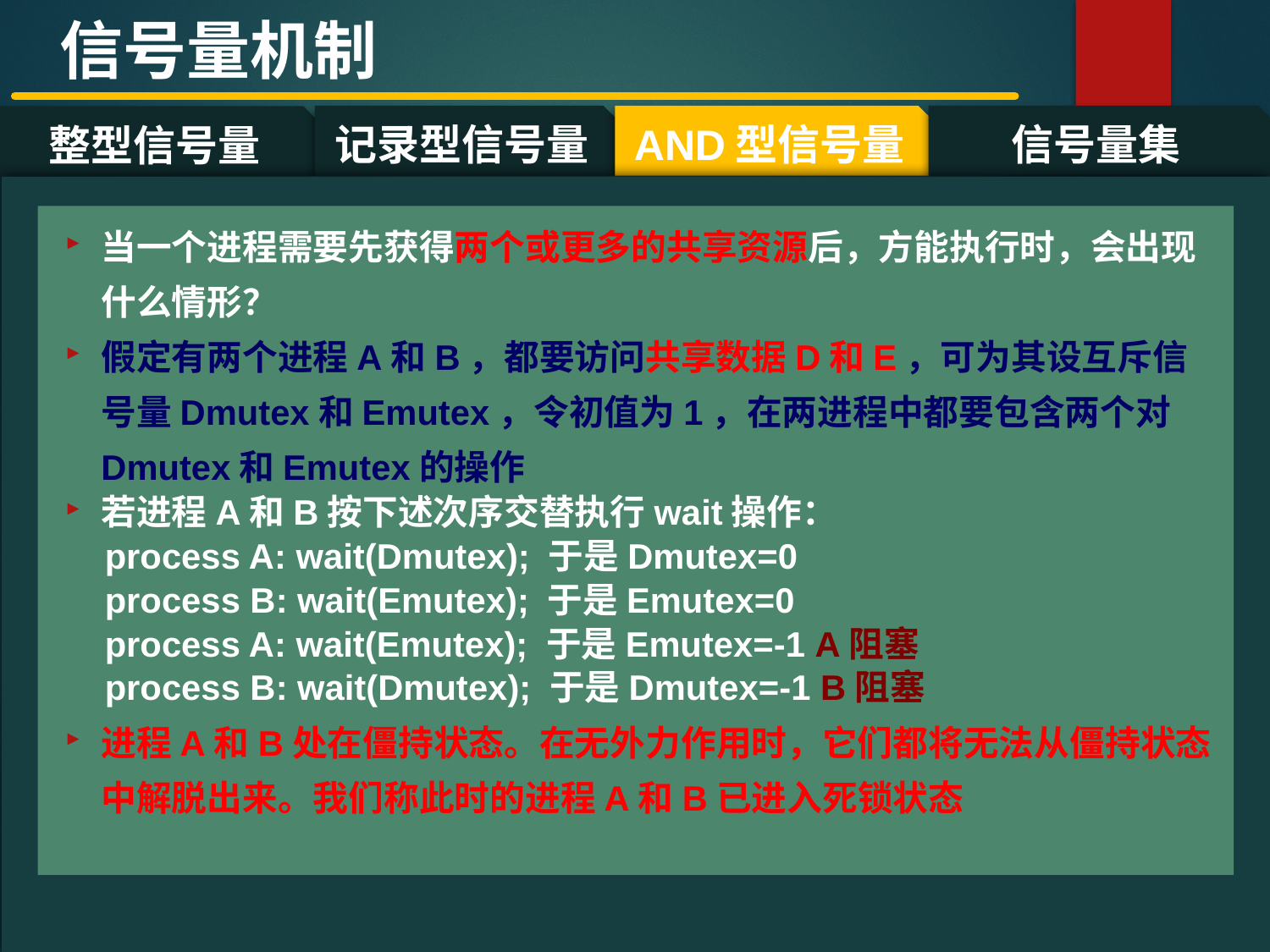

信号量机制
记录型信号量
AND型信号量
信号量集
整型信号量
#
当一个进程需要先获得两个或更多的共享资源后，方能执行时，会出现什么情形？
假定有两个进程A和B，都要访问共享数据D和E，可为其设互斥信号量Dmutex和Emutex，令初值为1，在两进程中都要包含两个对Dmutex和Emutex的操作
若进程A和B按下述次序交替执行wait操作：
process A: wait(Dmutex); 于是Dmutex=0
process B: wait(Emutex); 于是Emutex=0
process A: wait(Emutex); 于是Emutex=-1 A阻塞
process B: wait(Dmutex); 于是Dmutex=-1 B阻塞
进程A和B处在僵持状态。在无外力作用时，它们都将无法从僵持状态中解脱出来。我们称此时的进程A和B已进入死锁状态